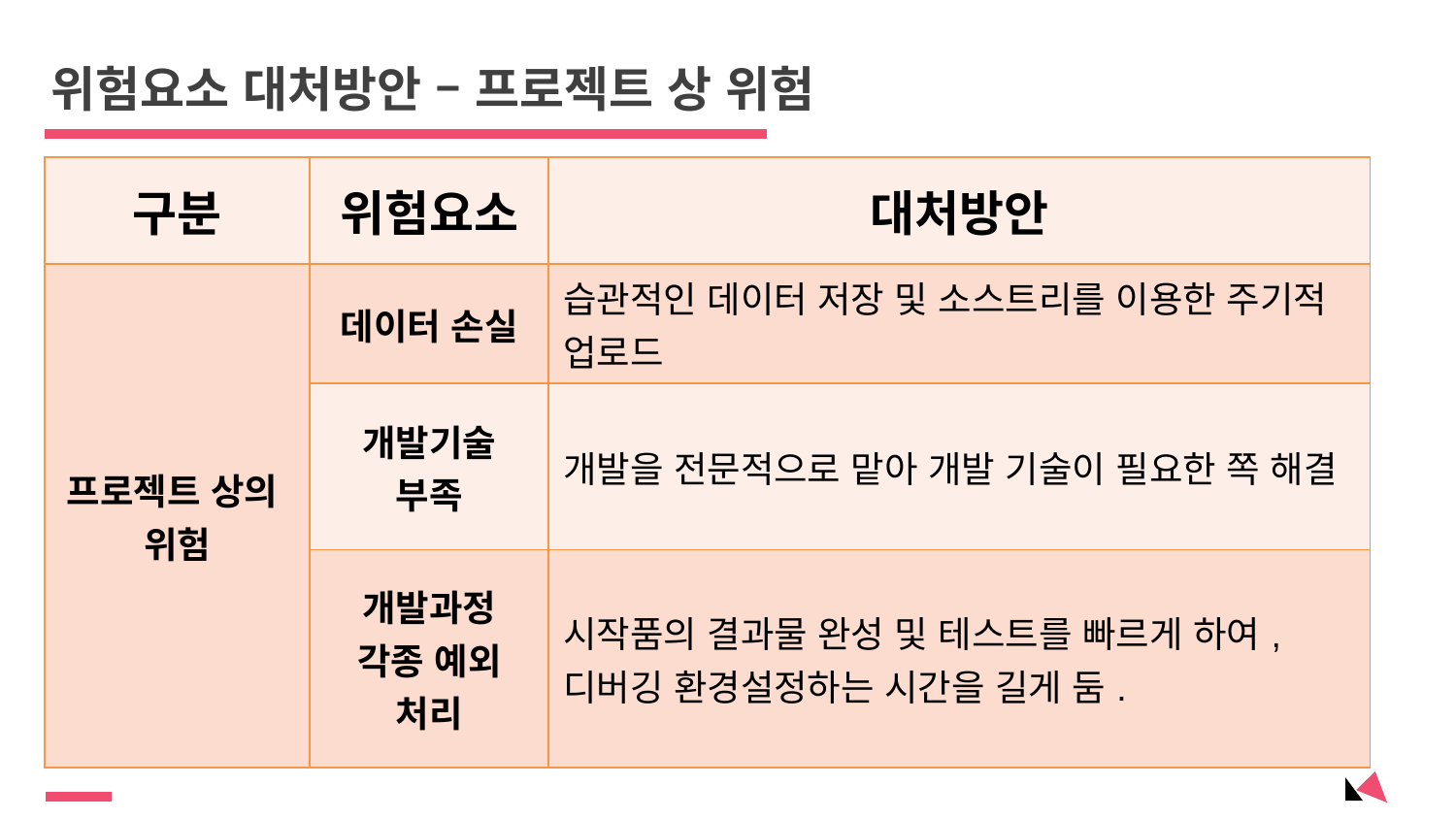

위험요소 대처방안 – 프로젝트 상 위험
| 구분 | 위험요소 | 대처방안 |
| --- | --- | --- |
| 프로젝트 상의 위험 | 데이터 손실 | 습관적인 데이터 저장 및 소스트리를 이용한 주기적 업로드 |
|  | 개발기술 부족 | 개발을 전문적으로 맡아 개발 기술이 필요한 쪽 해결 |
|  | 개발과정 각종 예외 처리 | 시작품의 결과물 완성 및 테스트를 빠르게 하여, 디버깅 환경설정하는 시간을 길게 둠. |